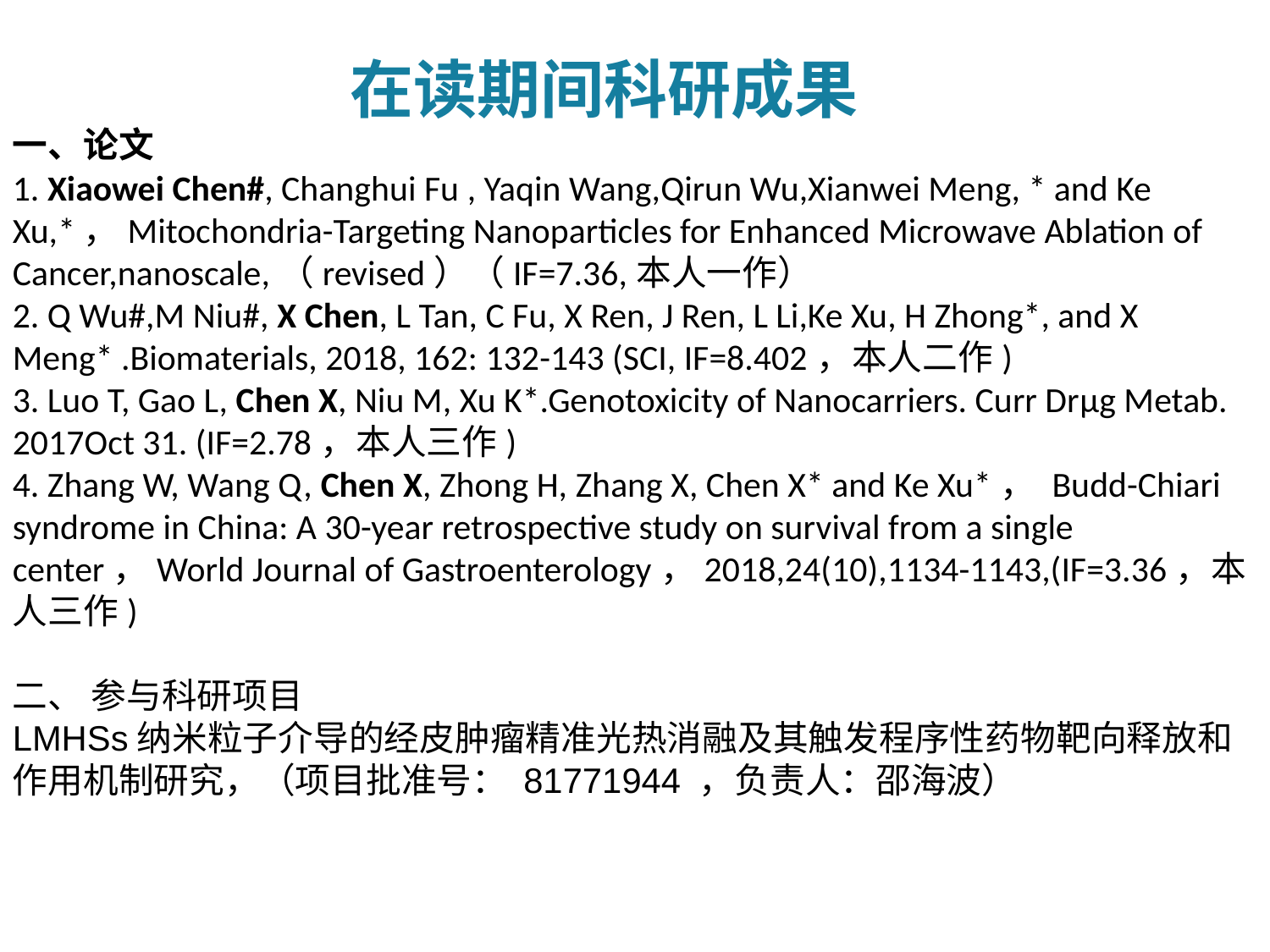

在读期间科研成果
一、论文
1. Xiaowei Chen#, Changhui Fu , Yaqin Wang,Qirun Wu,Xianwei Meng, * and Ke Xu,*，Mitochondria-Targeting Nanoparticles for Enhanced Microwave Ablation of Cancer,nanoscale,（revised）（IF=7.36,本人一作）
2. Q Wu#,M Niu#, X Chen, L Tan, C Fu, X Ren, J Ren, L Li,Ke Xu, H Zhong*, and X Meng* .Biomaterials, 2018, 162: 132-143 (SCI, IF=8.402，本人二作)
3. Luo T, Gao L, Chen X, Niu M, Xu K*.Genotoxicity of Nanocarriers. Curr Drμg Metab. 2017Oct 31. (IF=2.78，本人三作)
4. Zhang W, Wang Q, Chen X, Zhong H, Zhang X, Chen X* and Ke Xu*， Budd-Chiari syndrome in China: A 30-year retrospective study on survival from a single center，World Journal of Gastroenterology，2018,24(10),1134-1143,(IF=3.36，本人三作)
二、 参与科研项目
LMHSs纳米粒子介导的经皮肿瘤精准光热消融及其触发程序性药物靶向释放和作用机制研究，（项目批准号： 81771944 ，负责人：邵海波）